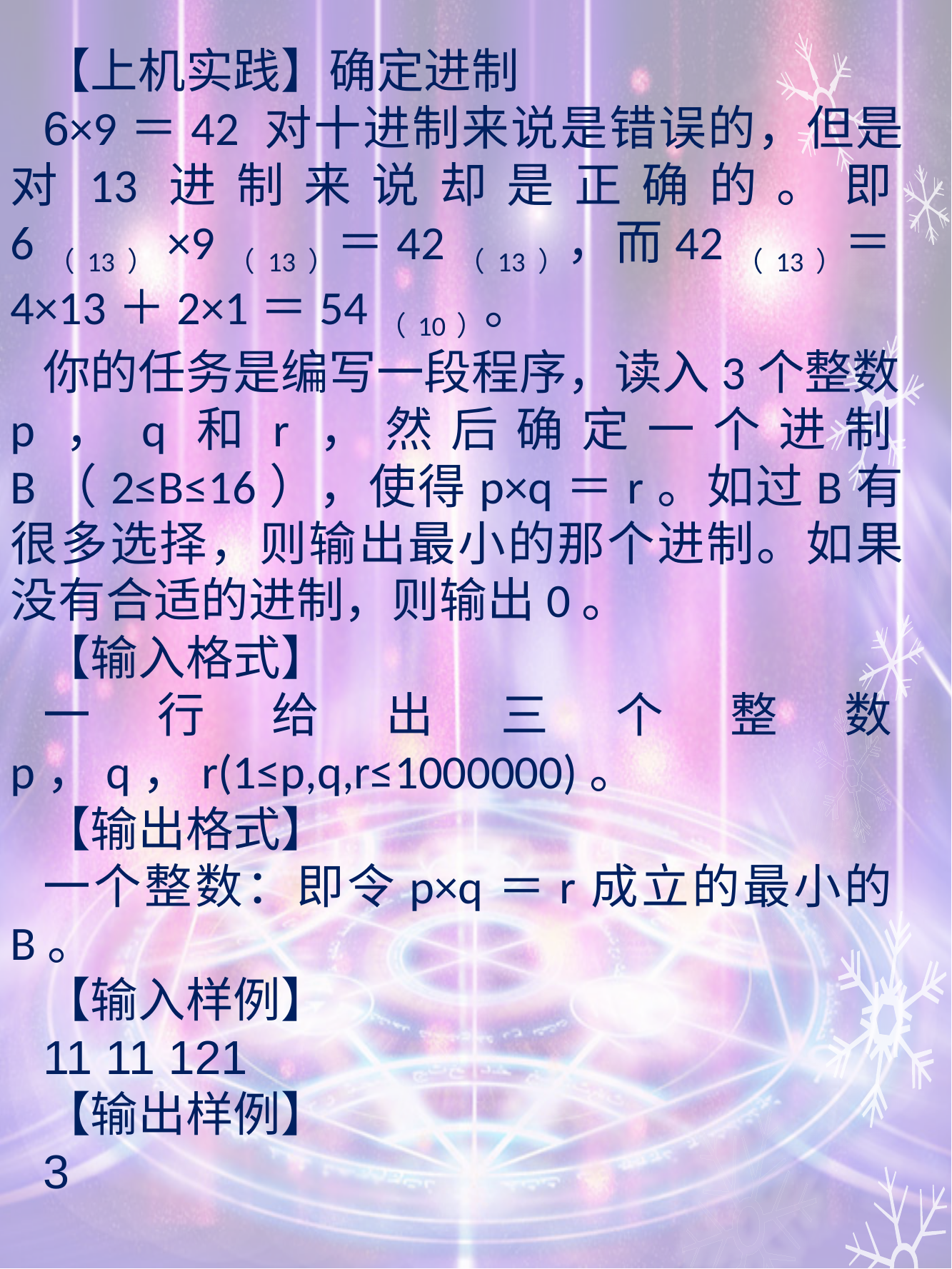

【上机实践】确定进制
6×9＝42 对十进制来说是错误的，但是对13进制来说却是正确的。即6（13）×9（13）＝42（13），而42（13）＝4×13＋2×1＝54（10）。
你的任务是编写一段程序，读入3个整数p，q和r，然后确定一个进制B（2≤B≤16），使得p×q＝r。如过B有很多选择，则输出最小的那个进制。如果没有合适的进制，则输出0。
【输入格式】
一行给出三个整数p，q，r(1≤p,q,r≤1000000)。
【输出格式】
一个整数：即令p×q＝r成立的最小的B。
【输入样例】
11 11 121
【输出样例】
3